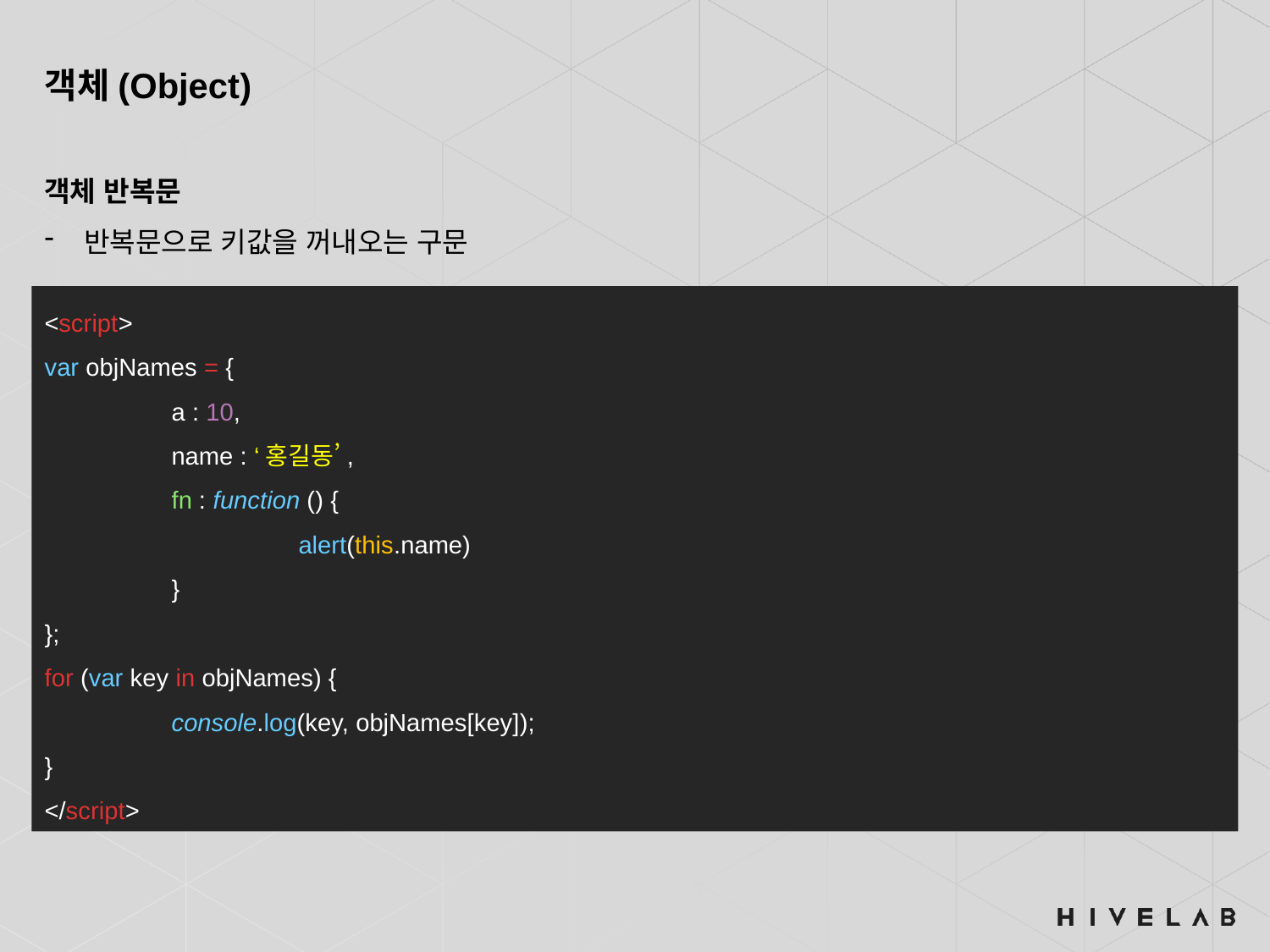

객체(Object)

객체 반복문
반복문으로 키값을 꺼내오는 구문
<script>
var objNames = {
	a : 10,
	name : ‘홍길동’,
	fn : function () {
		alert(this.name)
	}
};
for (var key in objNames) {
	console.log(key, objNames[key]);
}
</script>